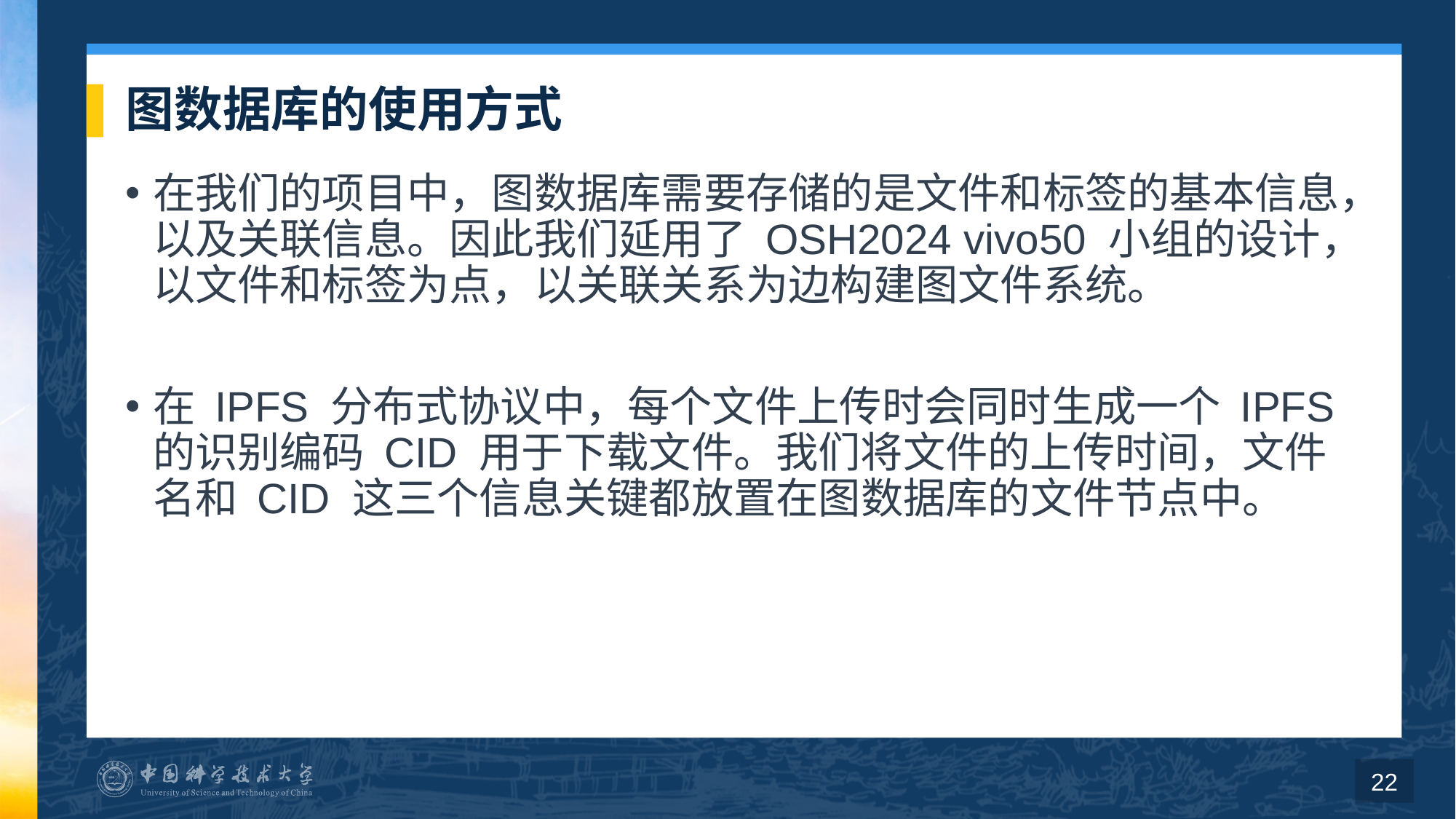

# 图数据库的使用方式
在我们的项目中，图数据库需要存储的是文件和标签的基本信息，以及关联信息。因此我们延用了 OSH2024 vivo50 小组的设计，以文件和标签为点，以关联关系为边构建图文件系统。

在 IPFS 分布式协议中，每个文件上传时会同时生成一个 IPFS 的识别编码 CID 用于下载文件。我们将文件的上传时间，文件名和 CID 这三个信息关键都放置在图数据库的文件节点中。

22